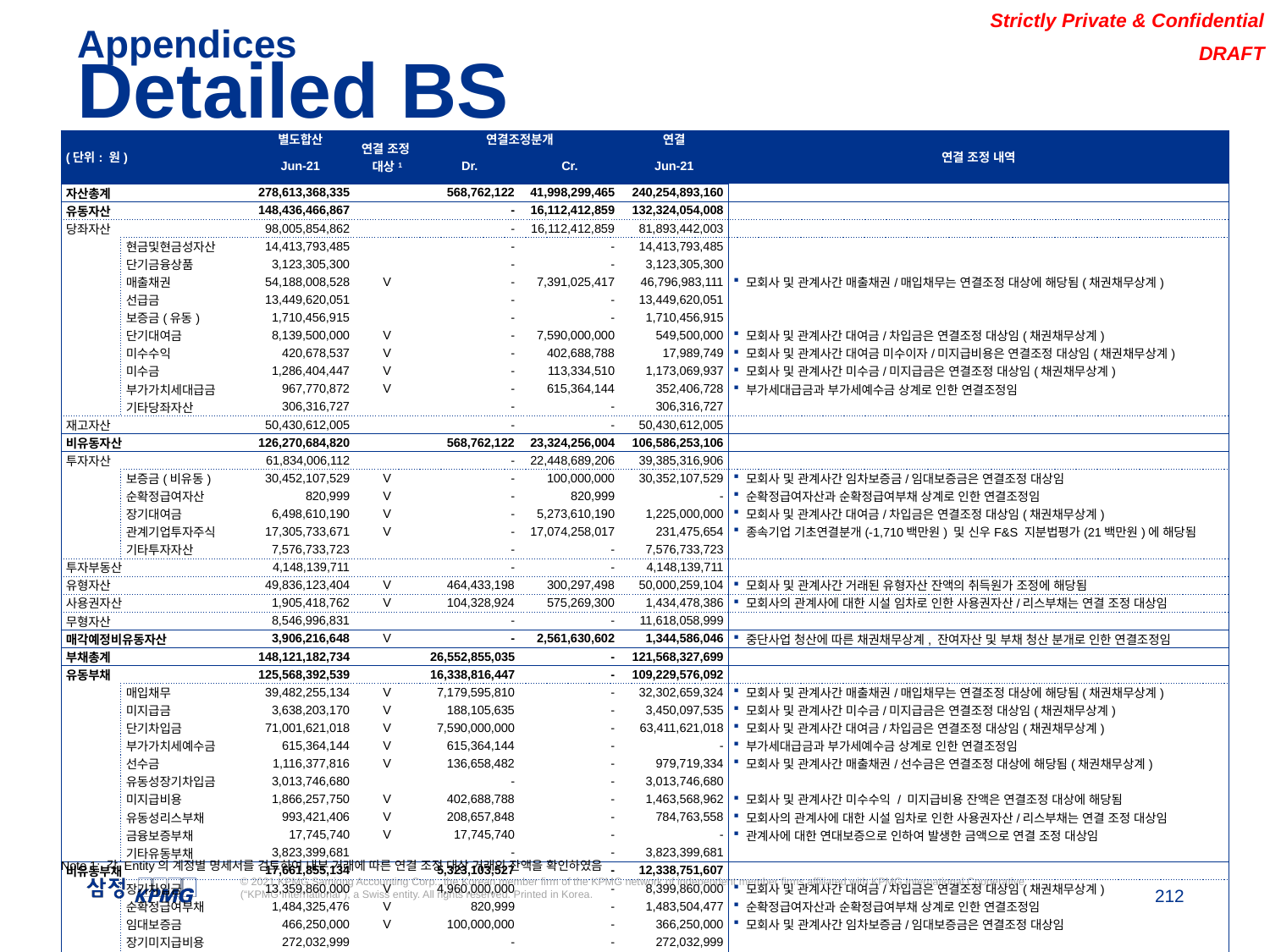

Appendices
Detailed BS
| (단위: 원) |  | 별도합산 | 연결 조정 대상1 | 연결조정분개 |  | 연결 | 연결 조정 내역 |
| --- | --- | --- | --- | --- | --- | --- | --- |
|  |  | Jun-21 |  | Dr. | Cr. | Jun-21 |  |
| 자산총계 |  | 278,613,368,335 |  | 568,762,122 | 41,998,299,465 | 240,254,893,160 |  |
| 유동자산 |  | 148,436,466,867 |  | - | 16,112,412,859 | 132,324,054,008 |  |
| 당좌자산 |  | 98,005,854,862 |  | - | 16,112,412,859 | 81,893,442,003 |  |
|  | 현금및현금성자산 | 14,413,793,485 |  | - | - | 14,413,793,485 |  |
|  | 단기금융상품 | 3,123,305,300 |  | - | - | 3,123,305,300 |  |
|  | 매출채권 | 54,188,008,528 | V | - | 7,391,025,417 | 46,796,983,111 | 모회사 및 관계사간 매출채권/매입채무는 연결조정 대상에 해당됨(채권채무상계) |
|  | 선급금 | 13,449,620,051 |  | - | - | 13,449,620,051 |  |
|  | 보증금(유동) | 1,710,456,915 |  | - | - | 1,710,456,915 |  |
|  | 단기대여금 | 8,139,500,000 | V | - | 7,590,000,000 | 549,500,000 | 모회사 및 관계사간 대여금/차입금은 연결조정 대상임(채권채무상계) |
|  | 미수수익 | 420,678,537 | V | - | 402,688,788 | 17,989,749 | 모회사 및 관계사간 대여금 미수이자/미지급비용은 연결조정 대상임(채권채무상계) |
|  | 미수금 | 1,286,404,447 | V | - | 113,334,510 | 1,173,069,937 | 모회사 및 관계사간 미수금/미지급금은 연결조정 대상임(채권채무상계) |
|  | 부가가치세대급금 | 967,770,872 | V | - | 615,364,144 | 352,406,728 | 부가세대급금과 부가세예수금 상계로 인한 연결조정임 |
|  | 기타당좌자산 | 306,316,727 |  | - | - | 306,316,727 |  |
| 재고자산 |  | 50,430,612,005 |  | - | - | 50,430,612,005 |  |
| 비유동자산 |  | 126,270,684,820 |  | 568,762,122 | 23,324,256,004 | 106,586,253,106 |  |
| 투자자산 |  | 61,834,006,112 |  | - | 22,448,689,206 | 39,385,316,906 |  |
|  | 보증금(비유동) | 30,452,107,529 | V | - | 100,000,000 | 30,352,107,529 | 모회사 및 관계사간 임차보증금/임대보증금은 연결조정 대상임 |
|  | 순확정급여자산 | 820,999 | V | - | 820,999 | - | 순확정급여자산과 순확정급여부채 상계로 인한 연결조정임 |
|  | 장기대여금 | 6,498,610,190 | V | - | 5,273,610,190 | 1,225,000,000 | 모회사 및 관계사간 대여금/차입금은 연결조정 대상임(채권채무상계) |
|  | 관계기업투자주식 | 17,305,733,671 | V | - | 17,074,258,017 | 231,475,654 | 종속기업 기초연결분개(-1,710백만원) 및 신우F&S 지분법평가(21백만원)에 해당됨 |
|  | 기타투자자산 | 7,576,733,723 |  | - | - | 7,576,733,723 |  |
| 투자부동산 |  | 4,148,139,711 |  | - | - | 4,148,139,711 |  |
| 유형자산 |  | 49,836,123,404 | V | 464,433,198 | 300,297,498 | 50,000,259,104 | 모회사 및 관계사간 거래된 유형자산 잔액의 취득원가 조정에 해당됨 |
| 사용권자산 |  | 1,905,418,762 | V | 104,328,924 | 575,269,300 | 1,434,478,386 | 모회사의 관계사에 대한 시설 임차로 인한 사용권자산/리스부채는 연결 조정 대상임 |
| 무형자산 |  | 8,546,996,831 |  | - | - | 11,618,058,999 |  |
| 매각예정비유동자산 |  | 3,906,216,648 | V | - | 2,561,630,602 | 1,344,586,046 | 중단사업 청산에 따른 채권채무상계, 잔여자산 및 부채 청산 분개로 인한 연결조정임 |
| 부채총계 |  | 148,121,182,734 |  | 26,552,855,035 | - | 121,568,327,699 |  |
| 유동부채 |  | 125,568,392,539 |  | 16,338,816,447 | - | 109,229,576,092 |  |
|  | 매입채무 | 39,482,255,134 | V | 7,179,595,810 | - | 32,302,659,324 | 모회사 및 관계사간 매출채권/매입채무는 연결조정 대상에 해당됨(채권채무상계) |
|  | 미지급금 | 3,638,203,170 | V | 188,105,635 | - | 3,450,097,535 | 모회사 및 관계사간 미수금/미지급금은 연결조정 대상임(채권채무상계) |
|  | 단기차입금 | 71,001,621,018 | V | 7,590,000,000 | - | 63,411,621,018 | 모회사 및 관계사간 대여금/차입금은 연결조정 대상임(채권채무상계) |
|  | 부가가치세예수금 | 615,364,144 | V | 615,364,144 | - | - | 부가세대급금과 부가세예수금 상계로 인한 연결조정임 |
|  | 선수금 | 1,116,377,816 | V | 136,658,482 | - | 979,719,334 | 모회사 및 관계사간 매출채권/선수금은 연결조정 대상에 해당됨(채권채무상계) |
|  | 유동성장기차입금 | 3,013,746,680 |  | - | - | 3,013,746,680 |  |
|  | 미지급비용 | 1,866,257,750 | V | 402,688,788 | - | 1,463,568,962 | 모회사 및 관계사간 미수수익 / 미지급비용 잔액은 연결조정 대상에 해당됨 |
|  | 유동성리스부채 | 993,421,406 | V | 208,657,848 | - | 784,763,558 | 모회사의 관계사에 대한 시설 임차로 인한 사용권자산/리스부채는 연결 조정 대상임 |
|  | 금융보증부채 | 17,745,740 | V | 17,745,740 | - | - | 관계사에 대한 연대보증으로 인하여 발생한 금액으로 연결 조정 대상임 |
|  | 기타유동부채 | 3,823,399,681 |  | - | - | 3,823,399,681 |  |
| 비유동부채 |  | 17,661,855,134 |  | 5,323,103,527 | - | 12,338,751,607 |  |
|  | 장기차입금 | 13,359,860,000 | V | 4,960,000,000 | - | 8,399,860,000 | 모회사 및 관계사간 대여금/차입금은 연결조정 대상임(채권채무상계) |
|  | 순확정급여부채 | 1,484,325,476 | V | 820,999 | - | 1,483,504,477 | 순확정급여자산과 순확정급여부채 상계로 인한 연결조정임 |
|  | 임대보증금 | 466,250,000 | V | 100,000,000 | - | 366,250,000 | 모회사 및 관계사간 임차보증금/임대보증금은 연결조정 대상임 |
|  | 장기미지급비용 | 272,032,999 |  | - | - | 272,032,999 |  |
|  | 장기종업원급여부채 | 245,523,802 |  | - | - | 245,523,802 |  |
|  | 리스부채 | 1,818,329,828 | V | 262,282,528 | - | 1,556,047,300 | 모회사의 관계사에 대한 시설 임차로 인한 사용권자산/리스부채는 연결 조정 대상임 |
|  | 이연법인세부채 | 15,533,029 |  | - | - | 15,533,029 |  |
| 매각예정비유동부채 |  | 4,890,935,061 | V | 4,890,935,061 | - | - | 중단사업 청산에 따른 채권채무상계, 잔여자산 및 부채 청산 분개로 인한 연결조정임 |
Note 1: 각 Entity의 계정별 명세서를 검토하여 내부 거래에 따른 연결 조정 대상 거래의 잔액을 확인하였음